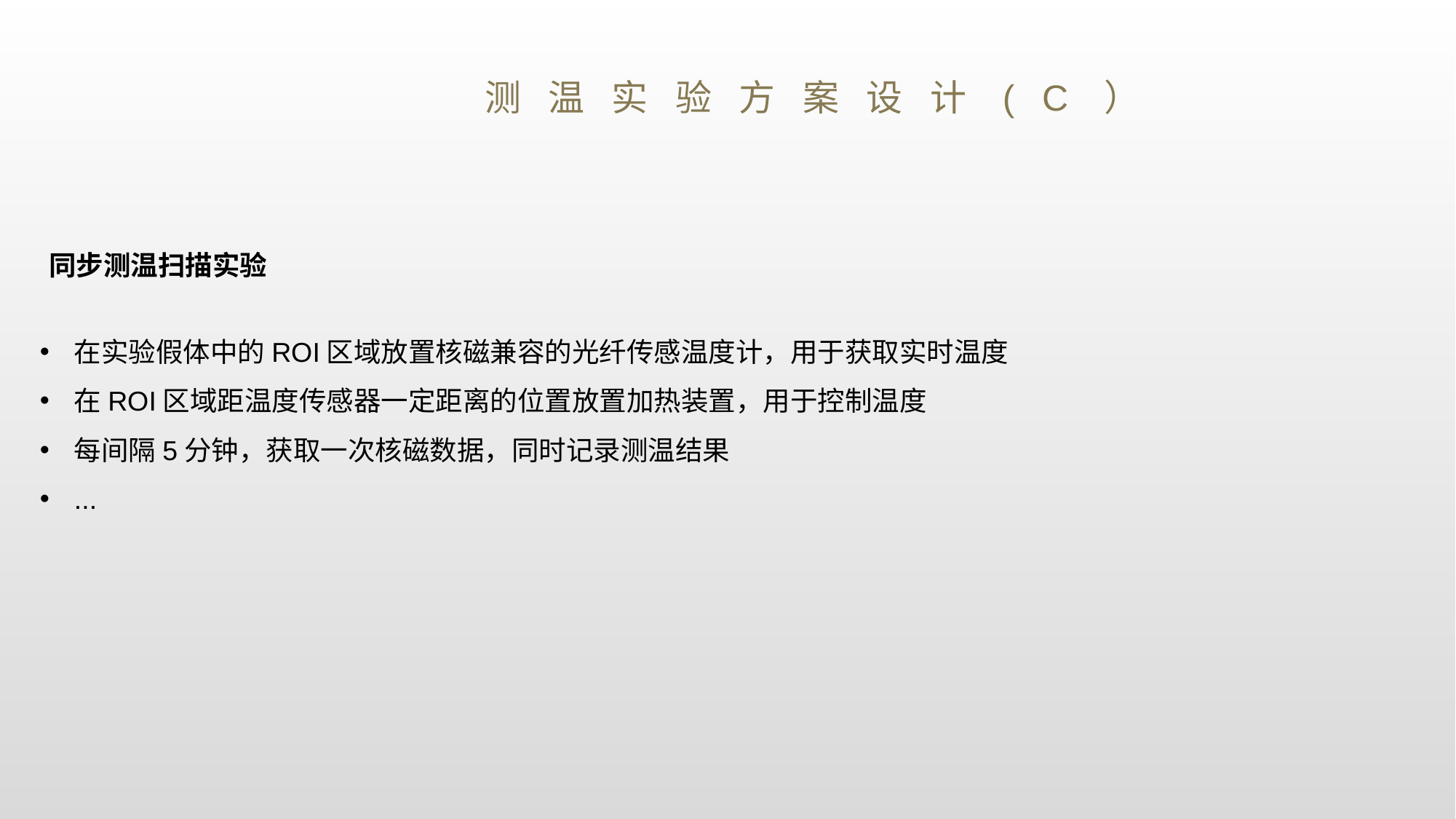

测温实验方案设计(C）
同步测温扫描实验
在实验假体中的ROI区域放置核磁兼容的光纤传感温度计，用于获取实时温度
在ROI区域距温度传感器一定距离的位置放置加热装置，用于控制温度
每间隔5分钟，获取一次核磁数据，同时记录测温结果
...